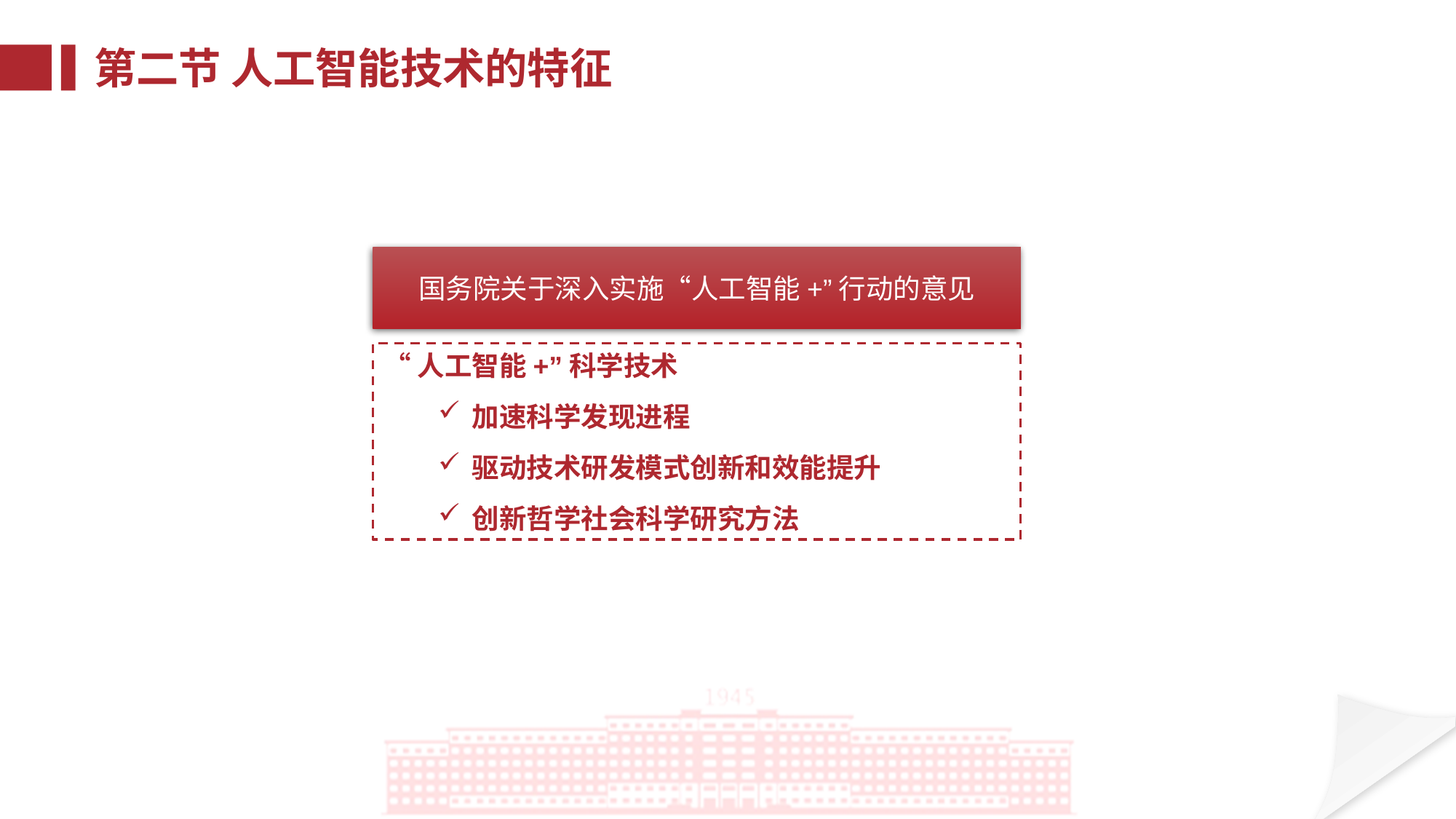

第二节 人工智能技术的特征
国务院关于深入实施“人工智能+”行动的意见
“人工智能+”科学技术
加速科学发现进程
驱动技术研发模式创新和效能提升
创新哲学社会科学研究方法